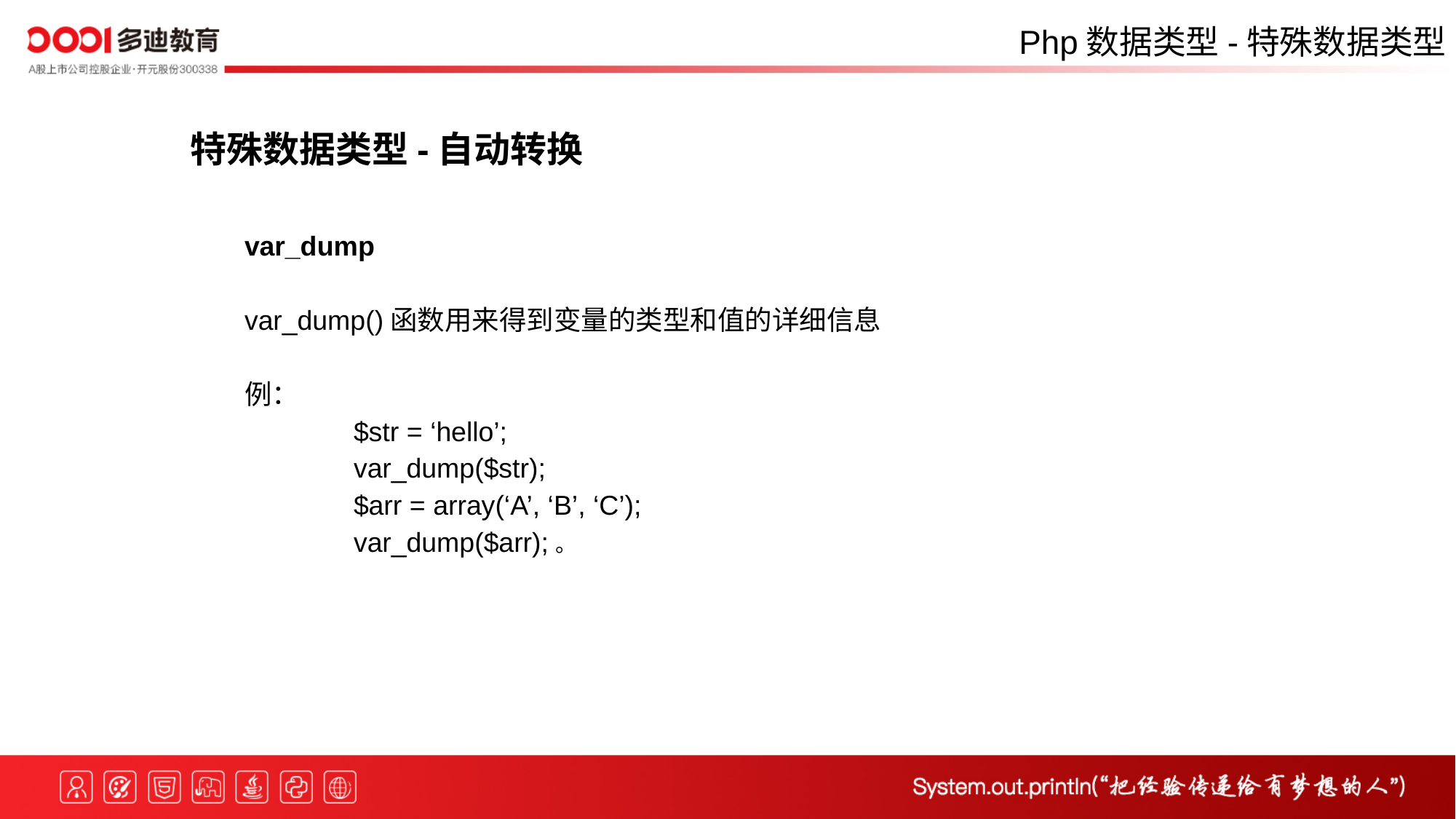

Php数据类型-特殊数据类型
特殊数据类型-自动转换

var_dump

var_dump()函数用来得到变量的类型和值的详细信息

例：
	$str = ‘hello’;
	var_dump($str);
	$arr = array(‘A’, ‘B’, ‘C’);
	var_dump($arr);。